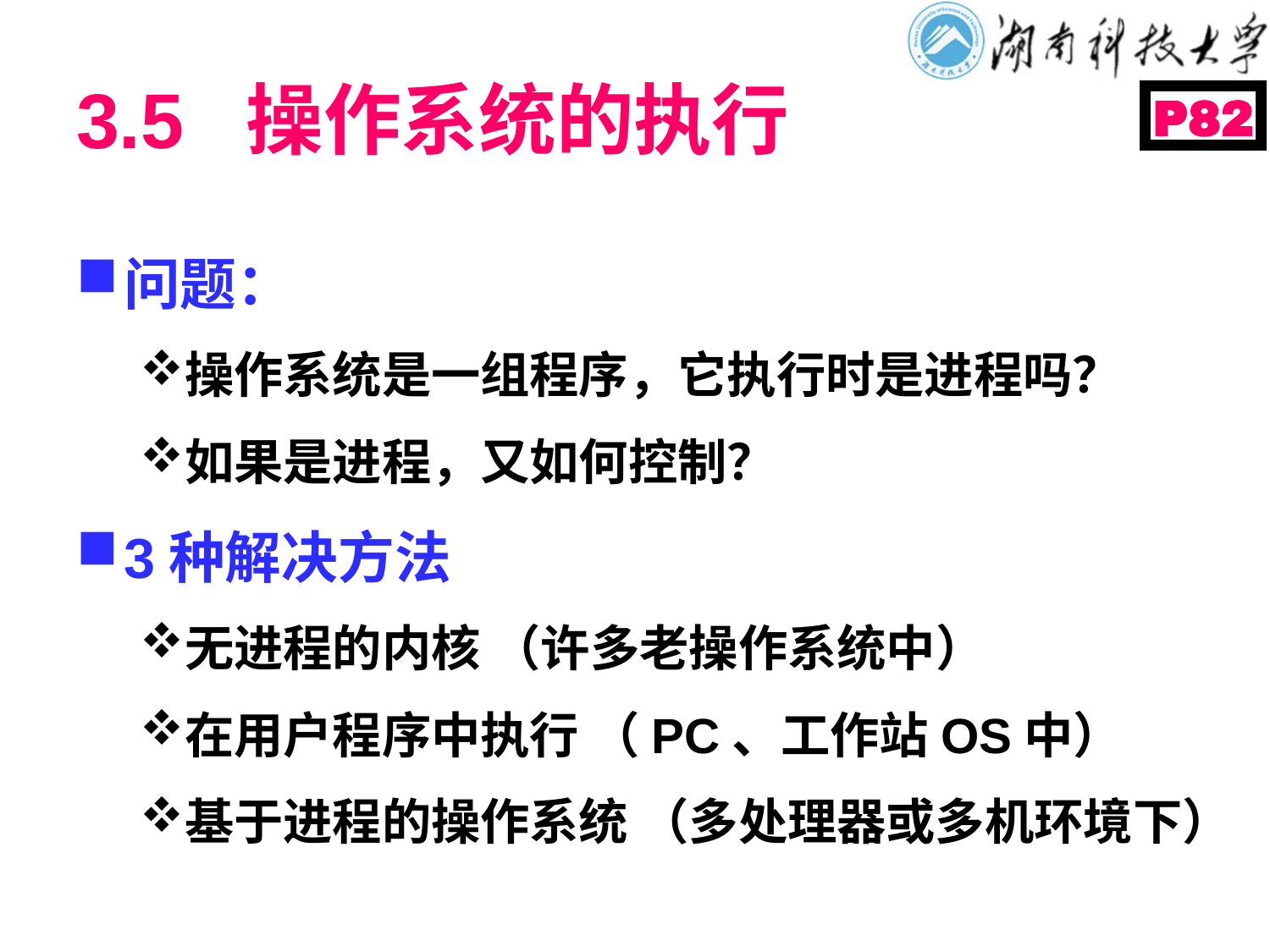

# 3.5  操作系统的执行
P82
问题：
操作系统是一组程序，它执行时是进程吗？
如果是进程，又如何控制？
3种解决方法
无进程的内核 （许多老操作系统中）
在用户程序中执行 （PC、工作站OS中）
基于进程的操作系统 （多处理器或多机环境下）